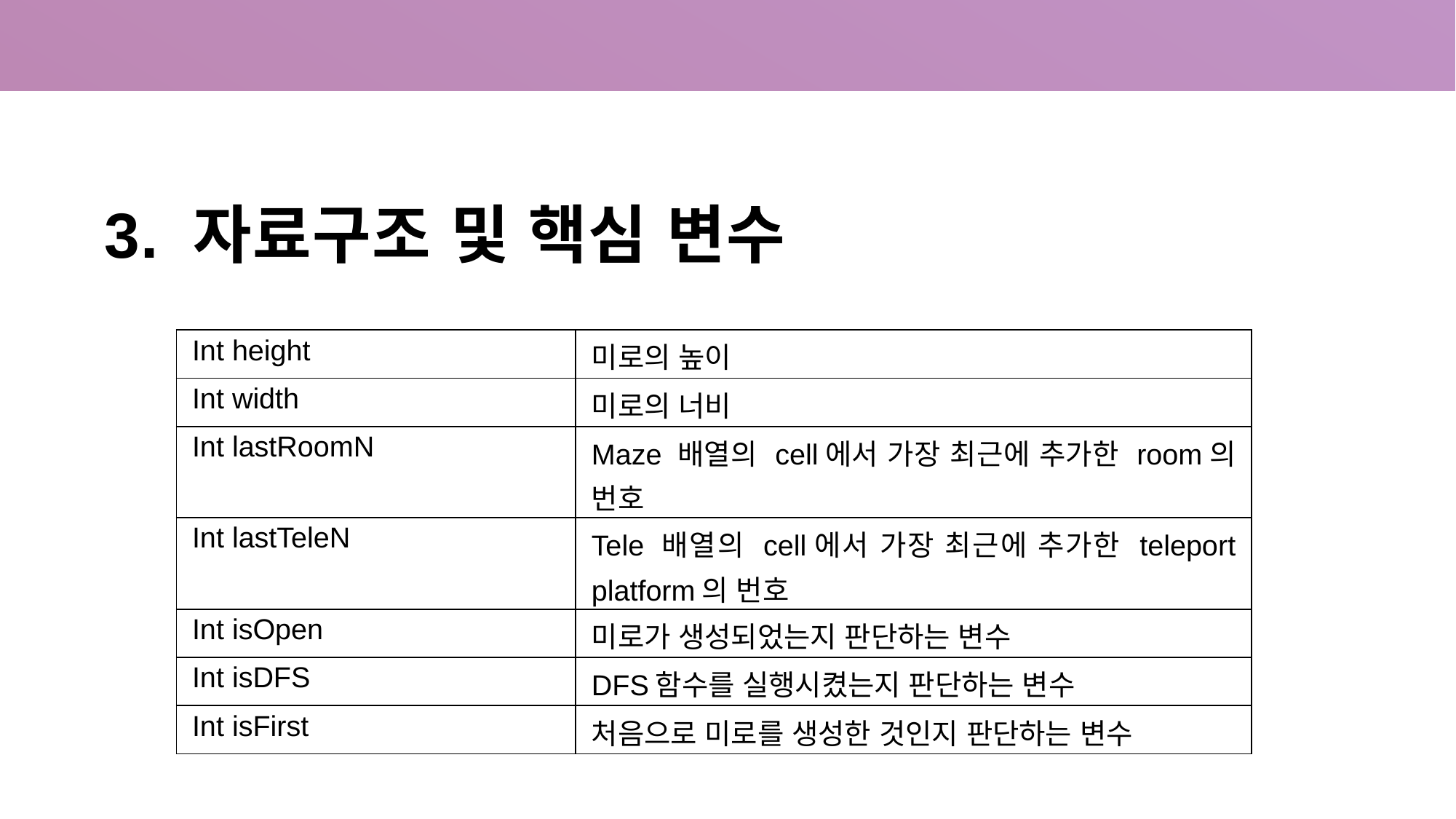

# 3. 자료구조 및 핵심 변수
| Int height | 미로의 높이 |
| --- | --- |
| Int width | 미로의 너비 |
| Int lastRoomN | Maze 배열의 cell에서 가장 최근에 추가한 room의 번호 |
| Int lastTeleN | Tele 배열의 cell에서 가장 최근에 추가한 teleport platform의 번호 |
| Int isOpen | 미로가 생성되었는지 판단하는 변수 |
| Int isDFS | DFS함수를 실행시켰는지 판단하는 변수 |
| Int isFirst | 처음으로 미로를 생성한 것인지 판단하는 변수 |